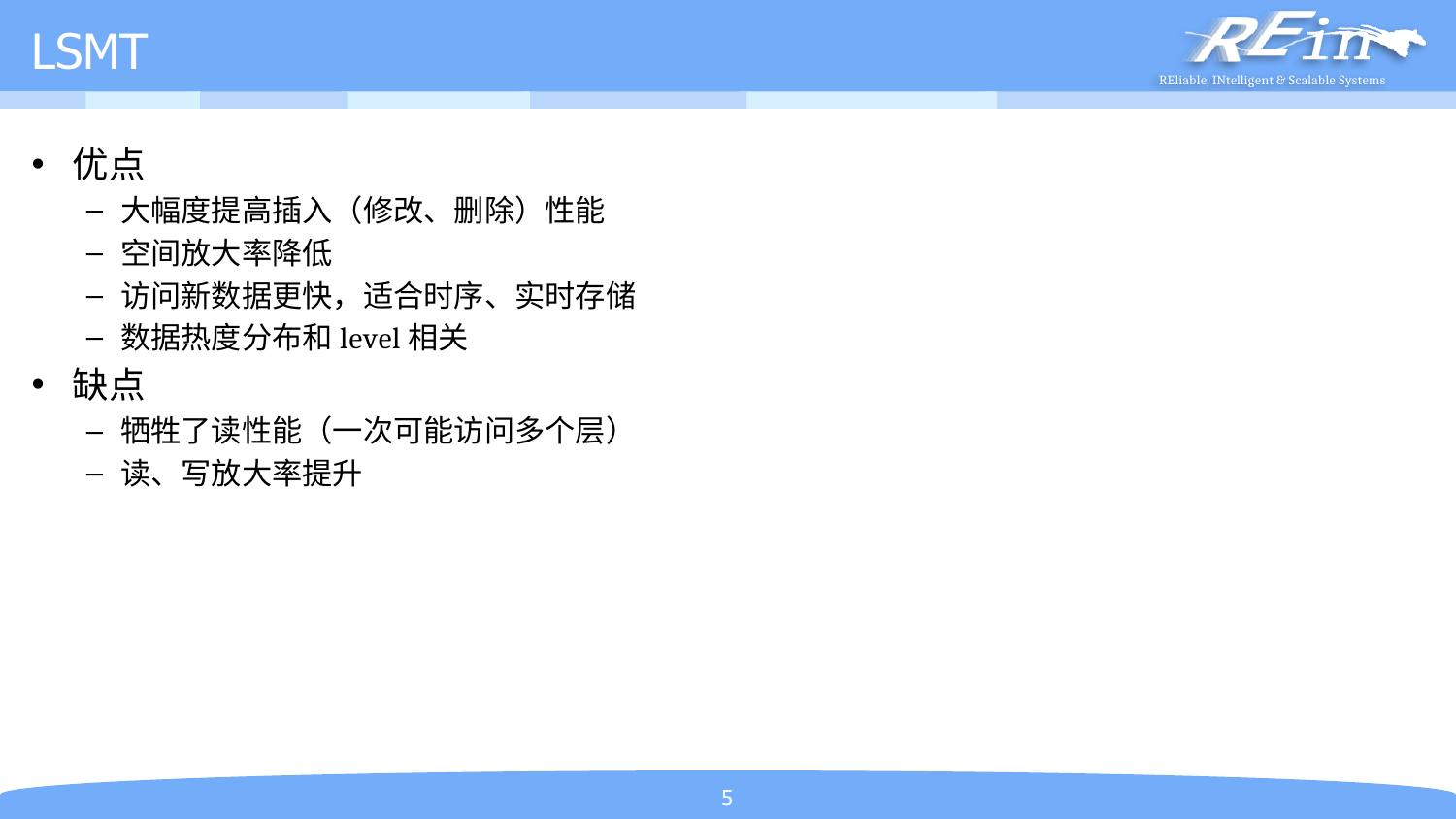

# LSMT
优点
大幅度提高插入（修改、删除）性能
空间放大率降低
访问新数据更快，适合时序、实时存储
数据热度分布和level相关
缺点
牺牲了读性能（一次可能访问多个层）
读、写放大率提升

5